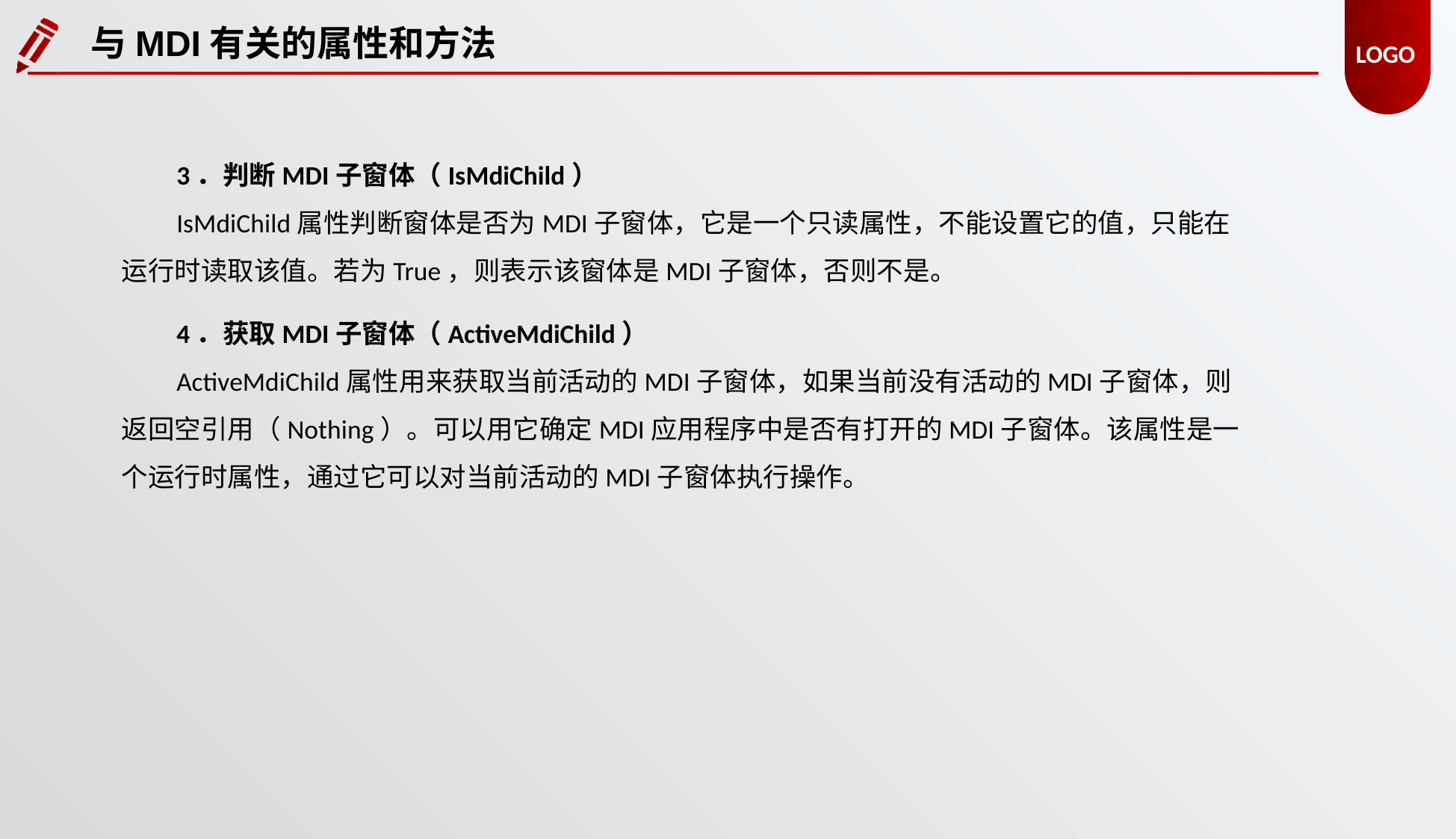

与MDI有关的属性和方法
3．判断MDI子窗体（IsMdiChild）
IsMdiChild属性判断窗体是否为MDI子窗体，它是一个只读属性，不能设置它的值，只能在运行时读取该值。若为True，则表示该窗体是MDI子窗体，否则不是。
4．获取MDI子窗体（ActiveMdiChild）
ActiveMdiChild属性用来获取当前活动的MDI子窗体，如果当前没有活动的MDI子窗体，则返回空引用（Nothing）。可以用它确定MDI应用程序中是否有打开的MDI子窗体。该属性是一个运行时属性，通过它可以对当前活动的MDI子窗体执行操作。